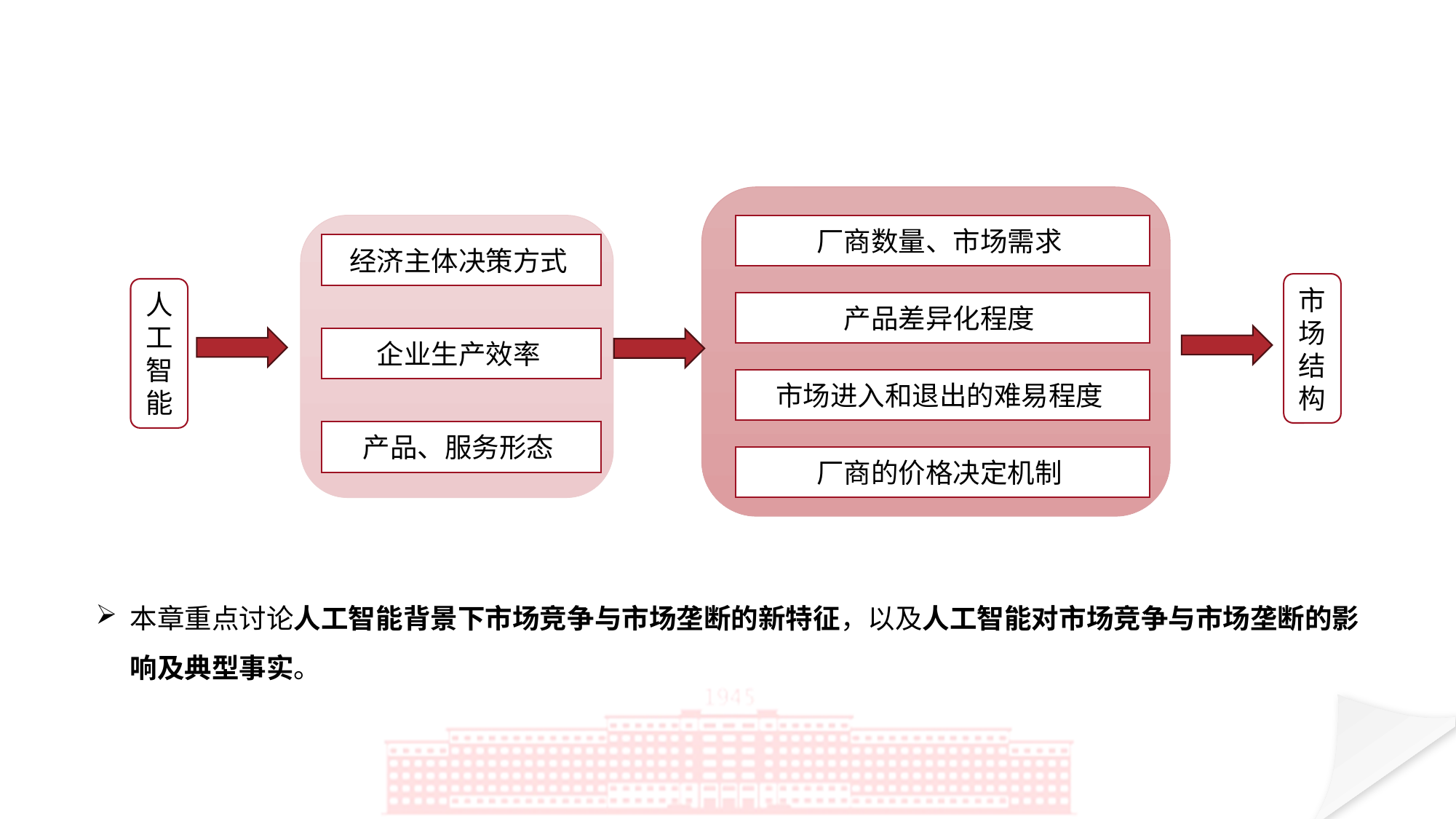

厂商数量、市场需求
经济主体决策方式
市场结构
人工智能
产品差异化程度

企业生产效率

市场进入和退出的难易程度
产品、服务形态
厂商的价格决定机制
本章重点讨论人工智能背景下市场竞争与市场垄断的新特征，以及人工智能对市场竞争与市场垄断的影响及典型事实。